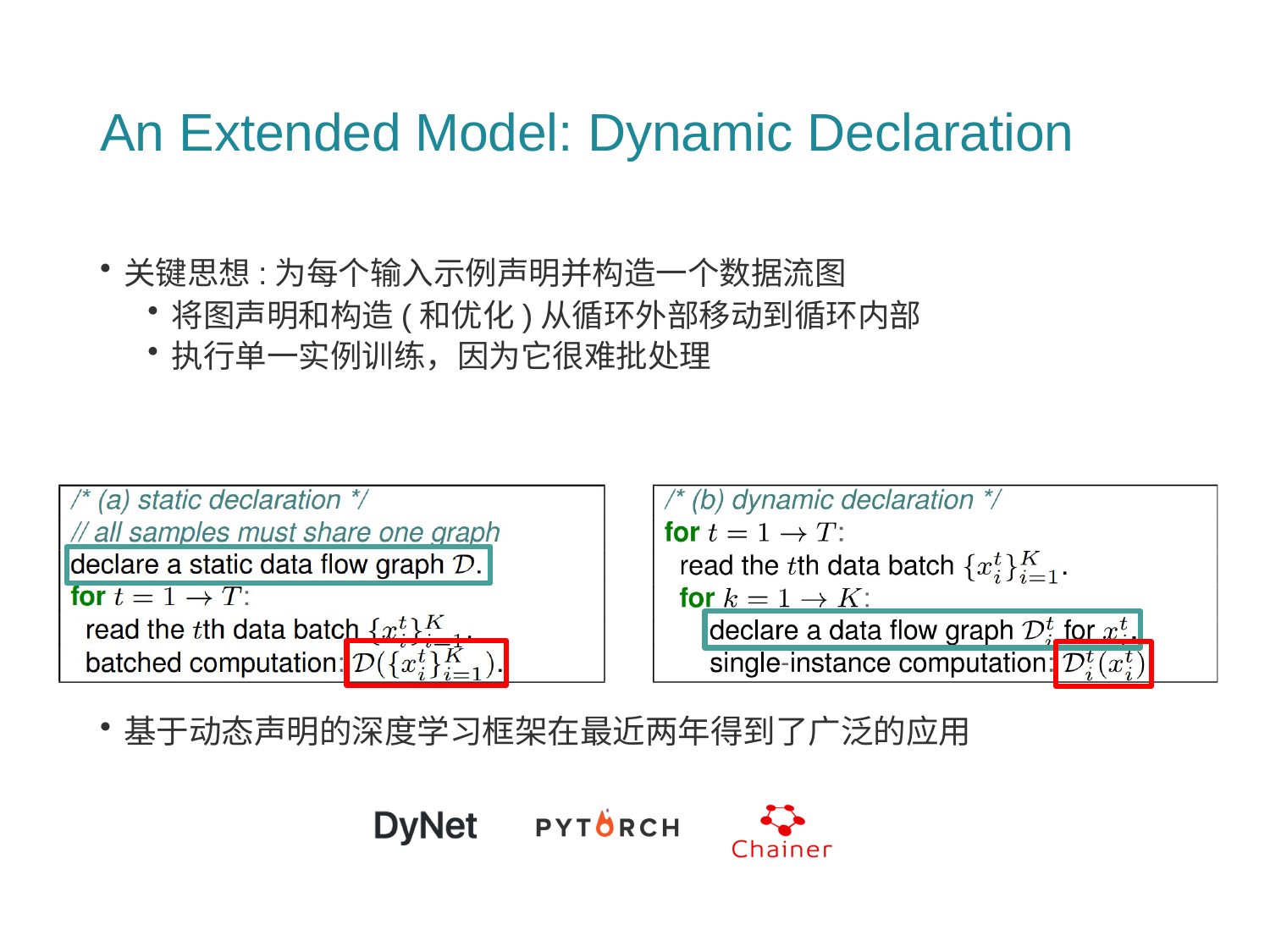

# An Extended Model: Dynamic Declaration
关键思想:为每个输入示例声明并构造一个数据流图
将图声明和构造(和优化)从循环外部移动到循环内部
执行单一实例训练，因为它很难批处理

基于动态声明的深度学习框架在最近两年得到了广泛的应用